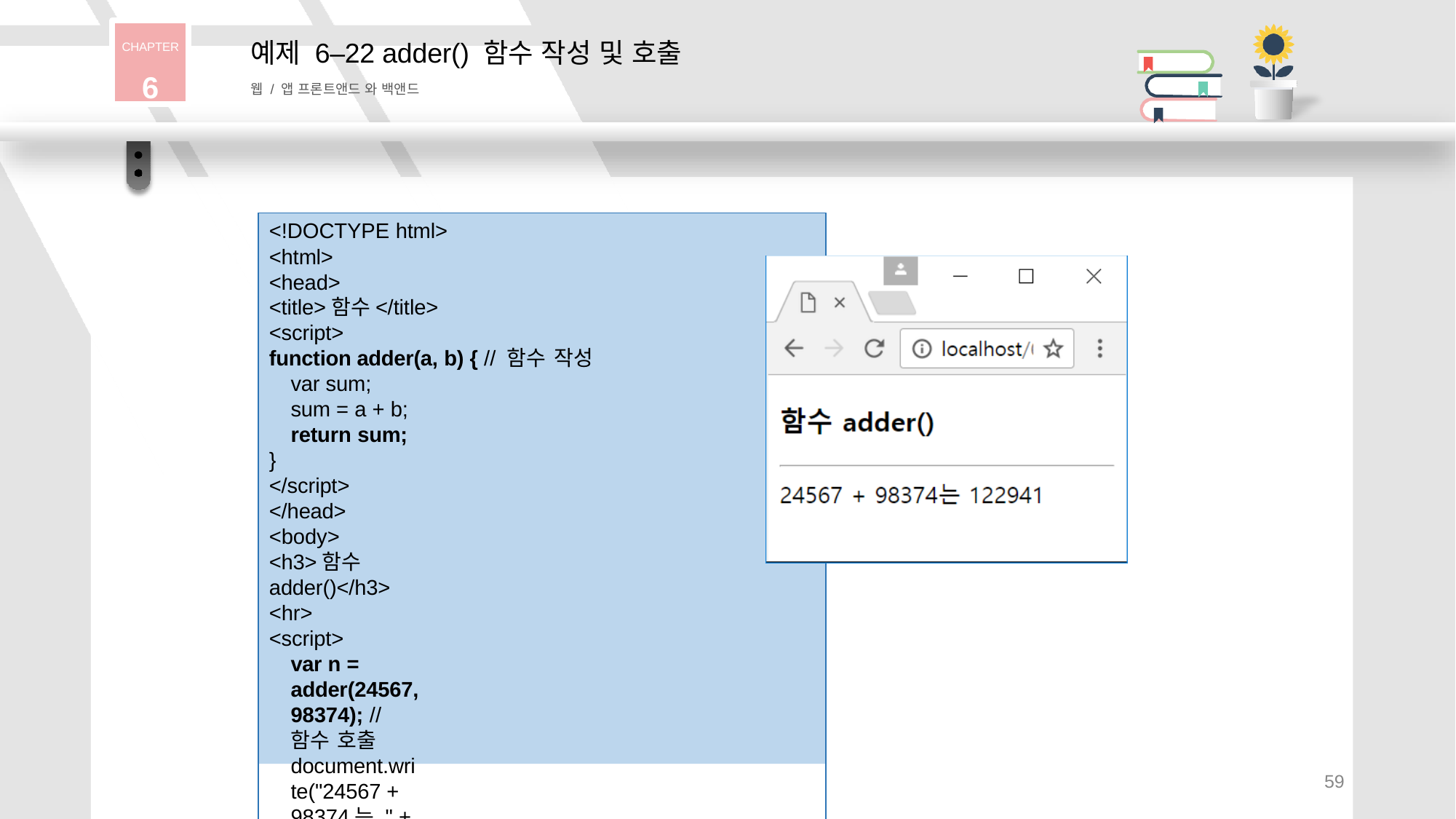

CHAPTER

6

# 예제 6–22 adder() 함수 작성 및 호출

웹 / 앱 프론트앤드 와 백앤드

<!DOCTYPE html>
<html>
<head>
<title>함수</title>
<script>
function adder(a, b) { // 함수 작성
var sum;  sum = a + b;  return sum;
}
</script>
</head>
<body>
<h3>함수 adder()</h3>
<hr>
<script>
var n = adder(24567, 98374); // 함수 호출
document.write("24567 + 98374는 " + n + "<br>");
</script>
</body>
</html>

59